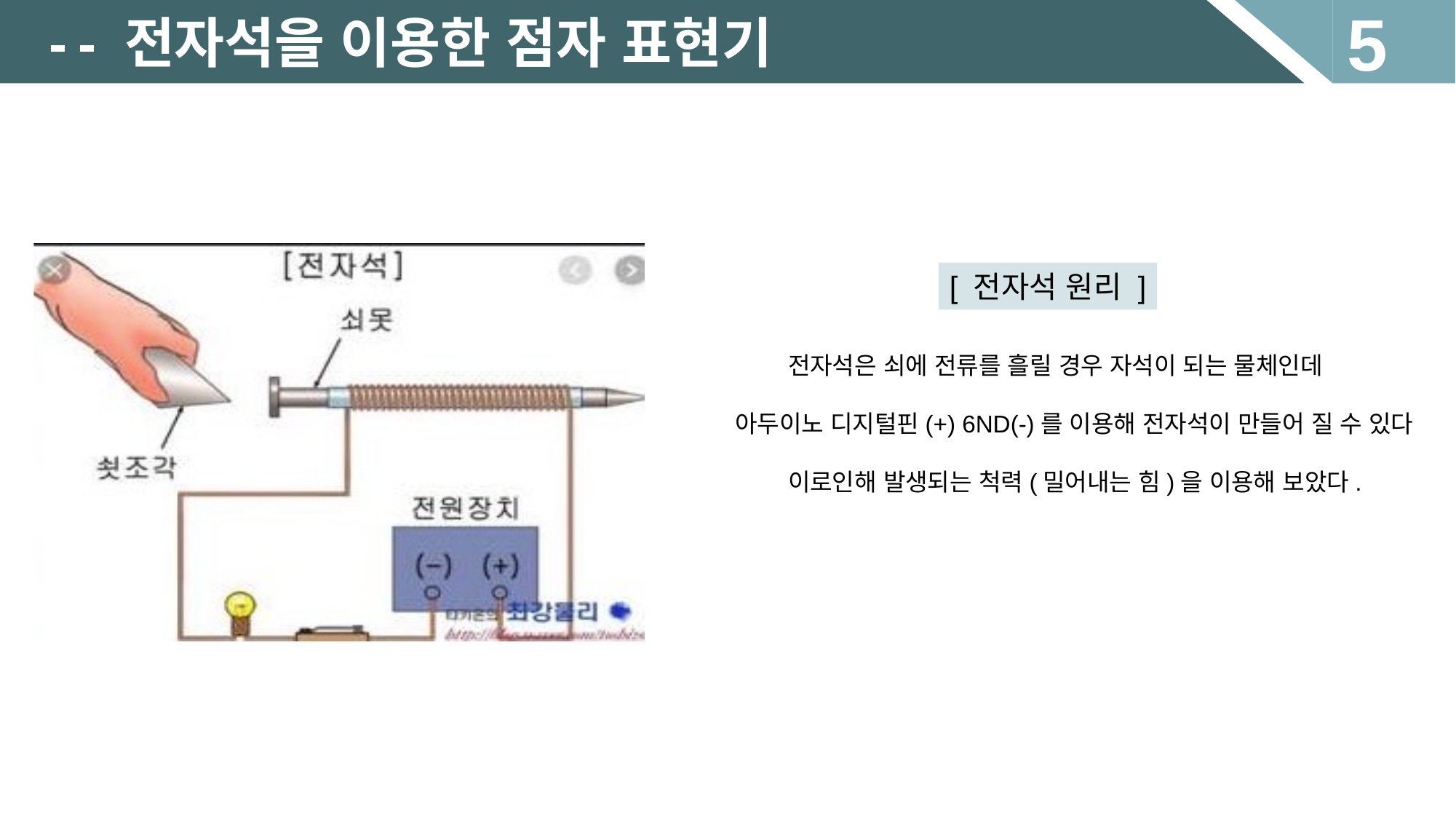

5

-
- 전자석을 이용한 점자 표현기

[ 전자석 원리 ]
       전자석은 쇠에 전류를 흘릴 경우 자석이 되는 물체인데

아두이노 디지털핀(+) 6ND(-)를 이용해 전자석이 만들어 질 수 있다

       이로인해 발생되는 척력(밀어내는 힘)을 이용해 보았다.